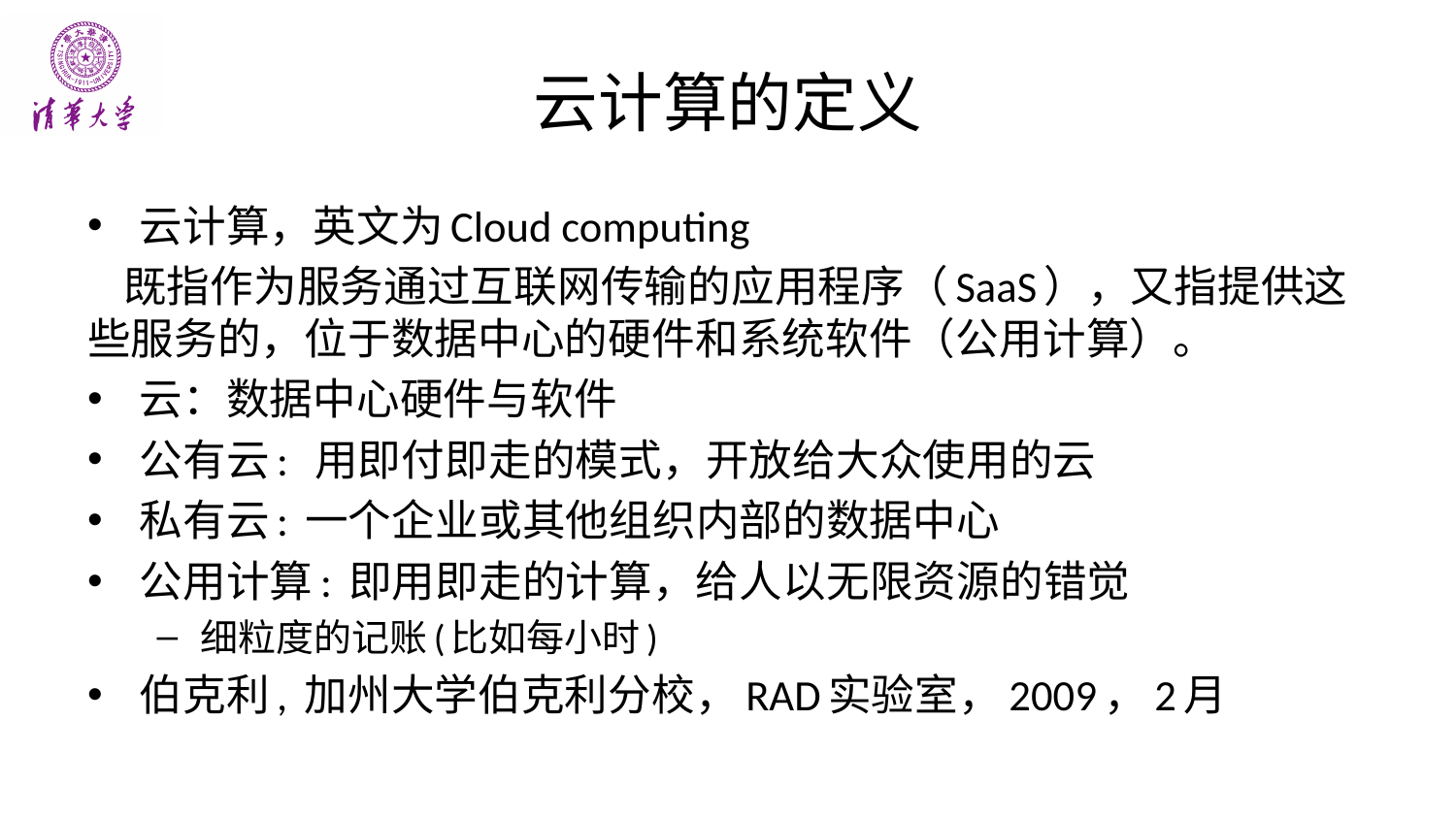

# 云计算的定义
云计算，英文为Cloud computing
   既指作为服务通过互联网传输的应用程序（SaaS），又指提供这些服务的，位于数据中心的硬件和系统软件（公用计算）。
云：数据中心硬件与软件
公有云:  用即付即走的模式，开放给大众使用的云
私有云: 一个企业或其他组织内部的数据中心
公用计算: 即用即走的计算，给人以无限资源的错觉
细粒度的记账(比如每小时)
伯克利, 加州大学伯克利分校，RAD实验室，2009，2月